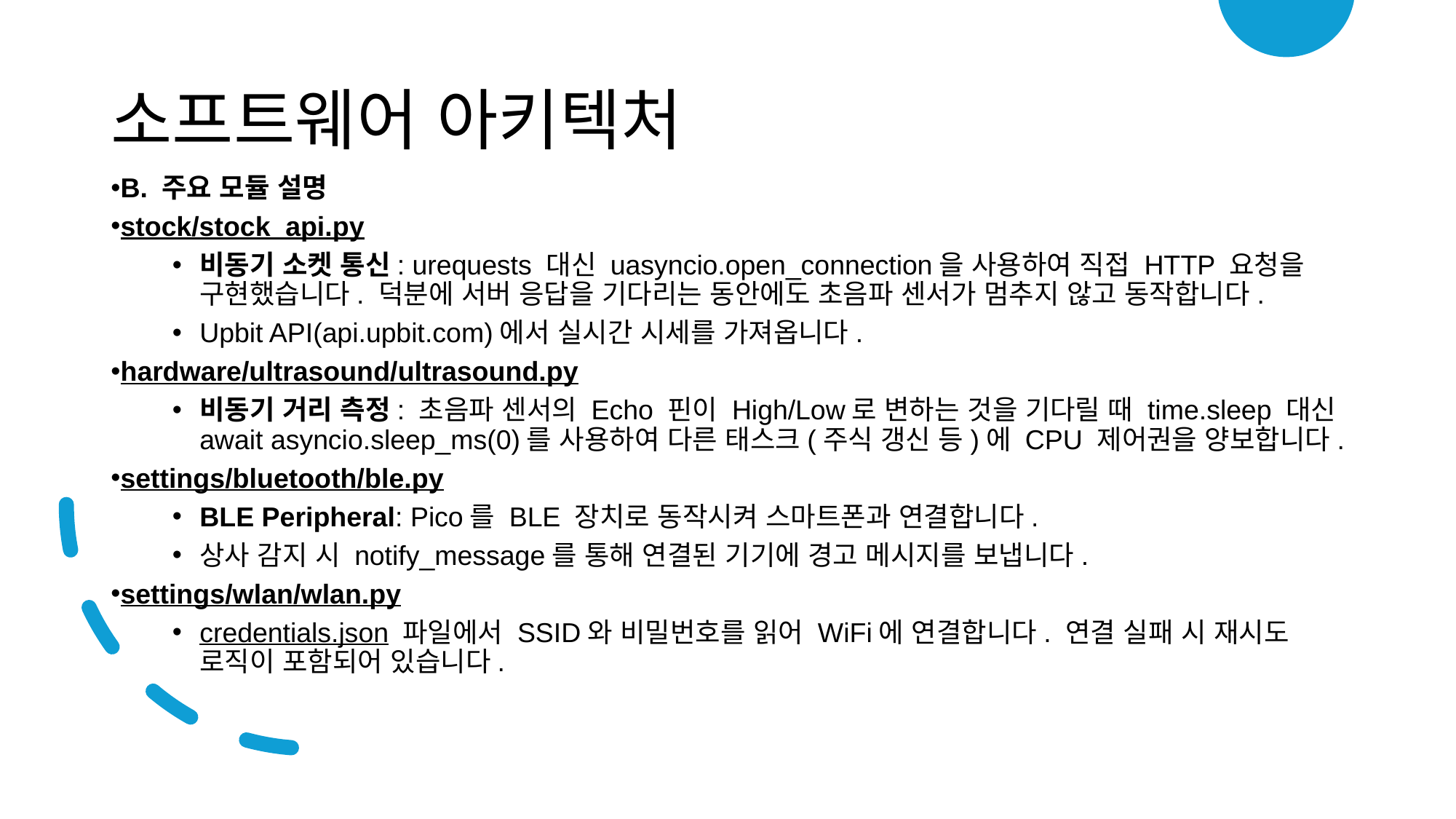

# 소프트웨어 아키텍처
B. 주요 모듈 설명
stock/stock_api.py
비동기 소켓 통신: urequests 대신 uasyncio.open_connection을 사용하여 직접 HTTP 요청을 구현했습니다. 덕분에 서버 응답을 기다리는 동안에도 초음파 센서가 멈추지 않고 동작합니다.
Upbit API(api.upbit.com)에서 실시간 시세를 가져옵니다.
hardware/ultrasound/ultrasound.py
비동기 거리 측정: 초음파 센서의 Echo 핀이 High/Low로 변하는 것을 기다릴 때 time.sleep 대신 await asyncio.sleep_ms(0)를 사용하여 다른 태스크(주식 갱신 등)에 CPU 제어권을 양보합니다.
settings/bluetooth/ble.py
BLE Peripheral: Pico를 BLE 장치로 동작시켜 스마트폰과 연결합니다.
상사 감지 시 notify_message를 통해 연결된 기기에 경고 메시지를 보냅니다.
settings/wlan/wlan.py
credentials.json 파일에서 SSID와 비밀번호를 읽어 WiFi에 연결합니다. 연결 실패 시 재시도 로직이 포함되어 있습니다.